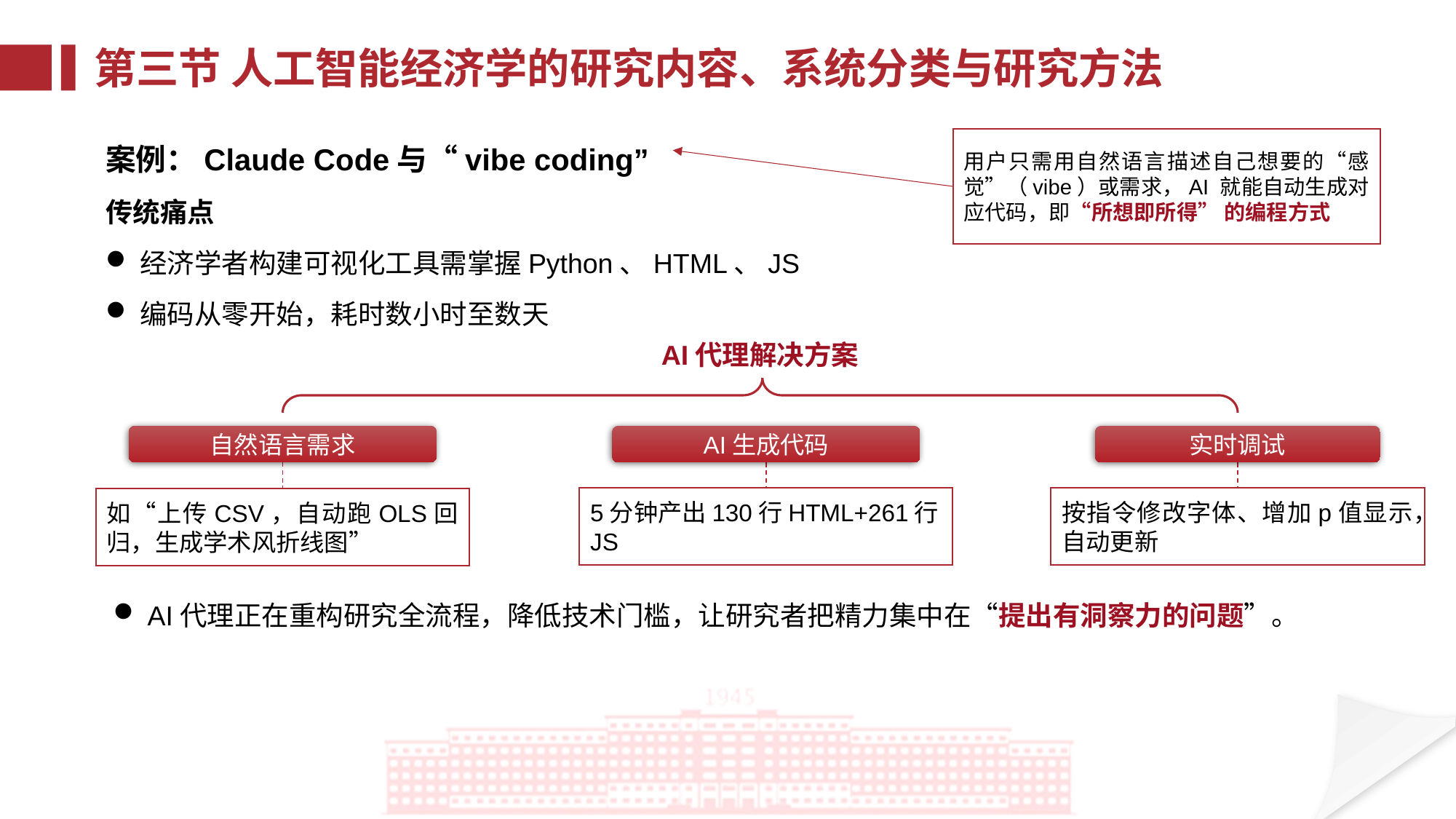

第三节 人工智能经济学的研究内容、系统分类与研究方法
案例：Claude Code与“vibe coding”
传统痛点
经济学者构建可视化工具需掌握Python、HTML、JS
编码从零开始，耗时数小时至数天
用户只需用自然语言描述自己想要的“感觉”（vibe）或需求，AI 就能自动生成对应代码，即“所想即所得” 的编程方式

AI代理解决方案
自然语言需求
AI生成代码
实时调试
按指令修改字体、增加p值显示，自动更新
5分钟产出130行HTML+261行JS
如“上传CSV，自动跑OLS回归，生成学术风折线图”
AI代理正在重构研究全流程，降低技术门槛，让研究者把精力集中在“提出有洞察力的问题”。